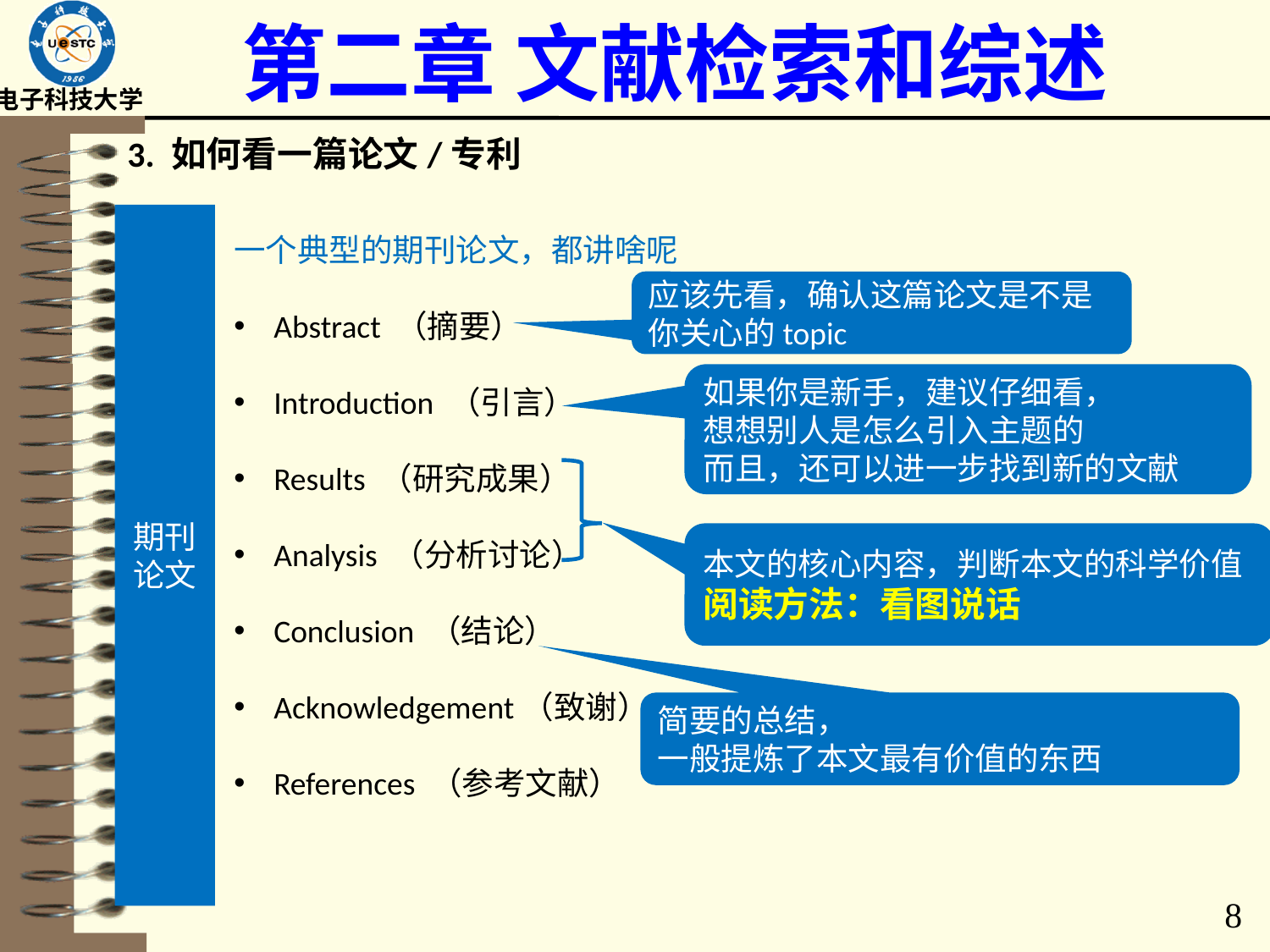

# 第二章 文献检索和综述
3. 如何看一篇论文/专利
期刊论文
一个典型的期刊论文，都讲啥呢

Abstract （摘要）

Introduction （引言）

Results （研究成果）

Analysis （分析讨论）

Conclusion （结论）

Acknowledgement（致谢）

References （参考文献）

应该先看，确认这篇论文是不是你关心的topic
如果你是新手，建议仔细看，
想想别人是怎么引入主题的
而且，还可以进一步找到新的文献

本文的核心内容，判断本文的科学价值
阅读方法：看图说话
简要的总结，
一般提炼了本文最有价值的东西
8